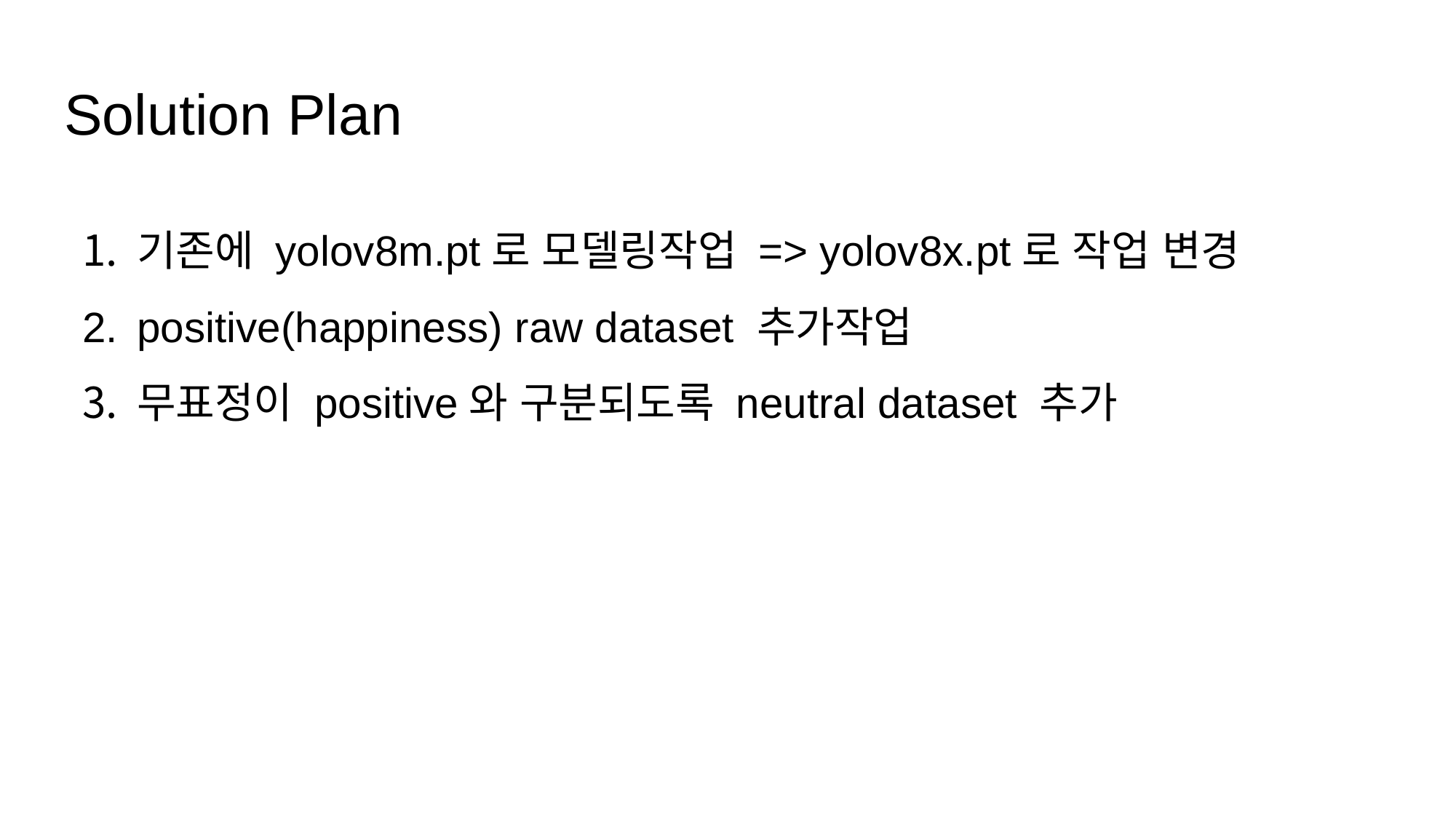

# Solution Plan
기존에 yolov8m.pt로 모델링작업 => yolov8x.pt로 작업 변경
positive(happiness) raw dataset 추가작업
무표정이 positive와 구분되도록 neutral dataset 추가